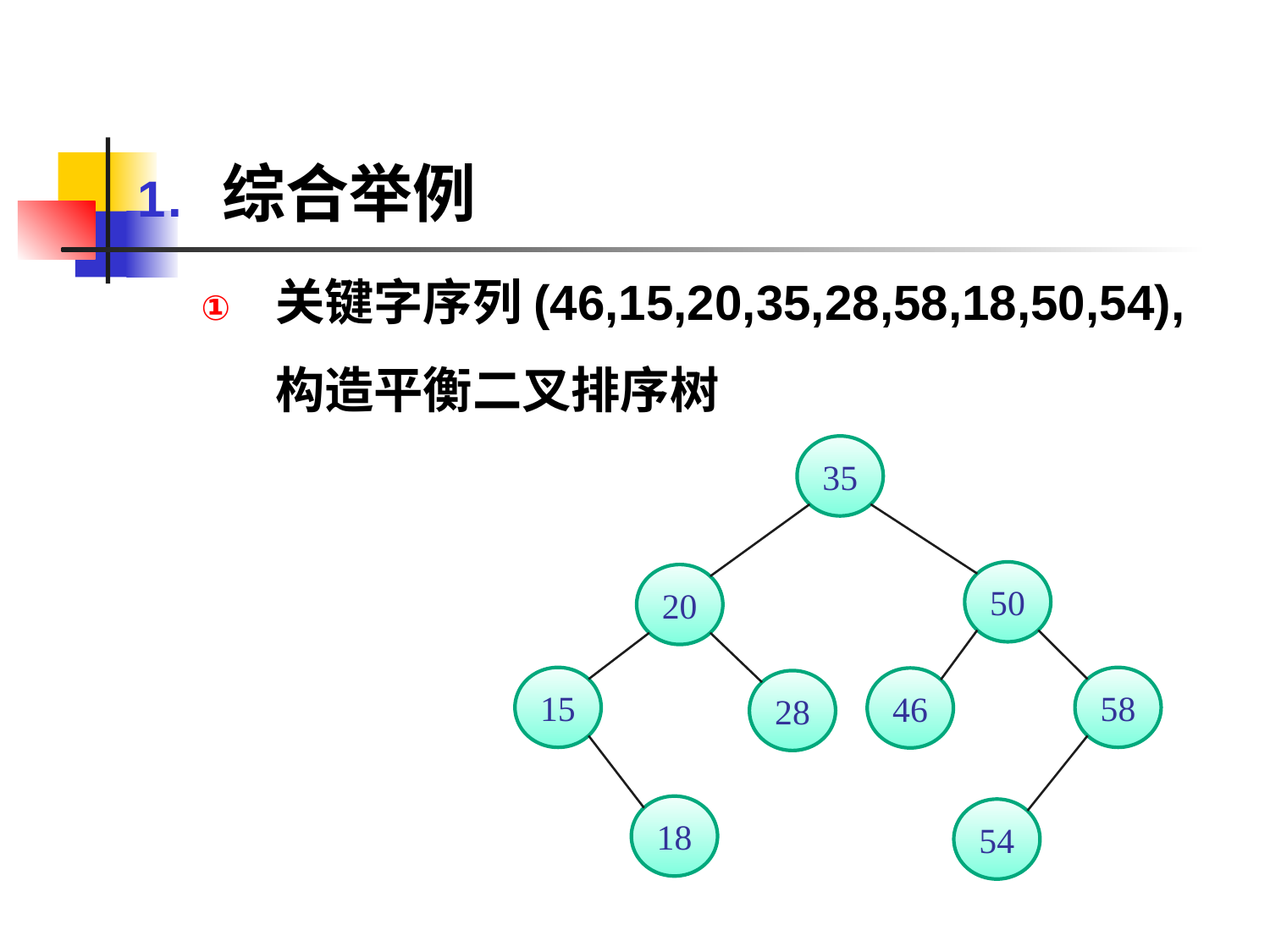

#
综合举例
关键字序列(46,15,20,35,28,58,18,50,54),构造平衡二叉排序树

35
50
20
15
58
46
28
18
54
97